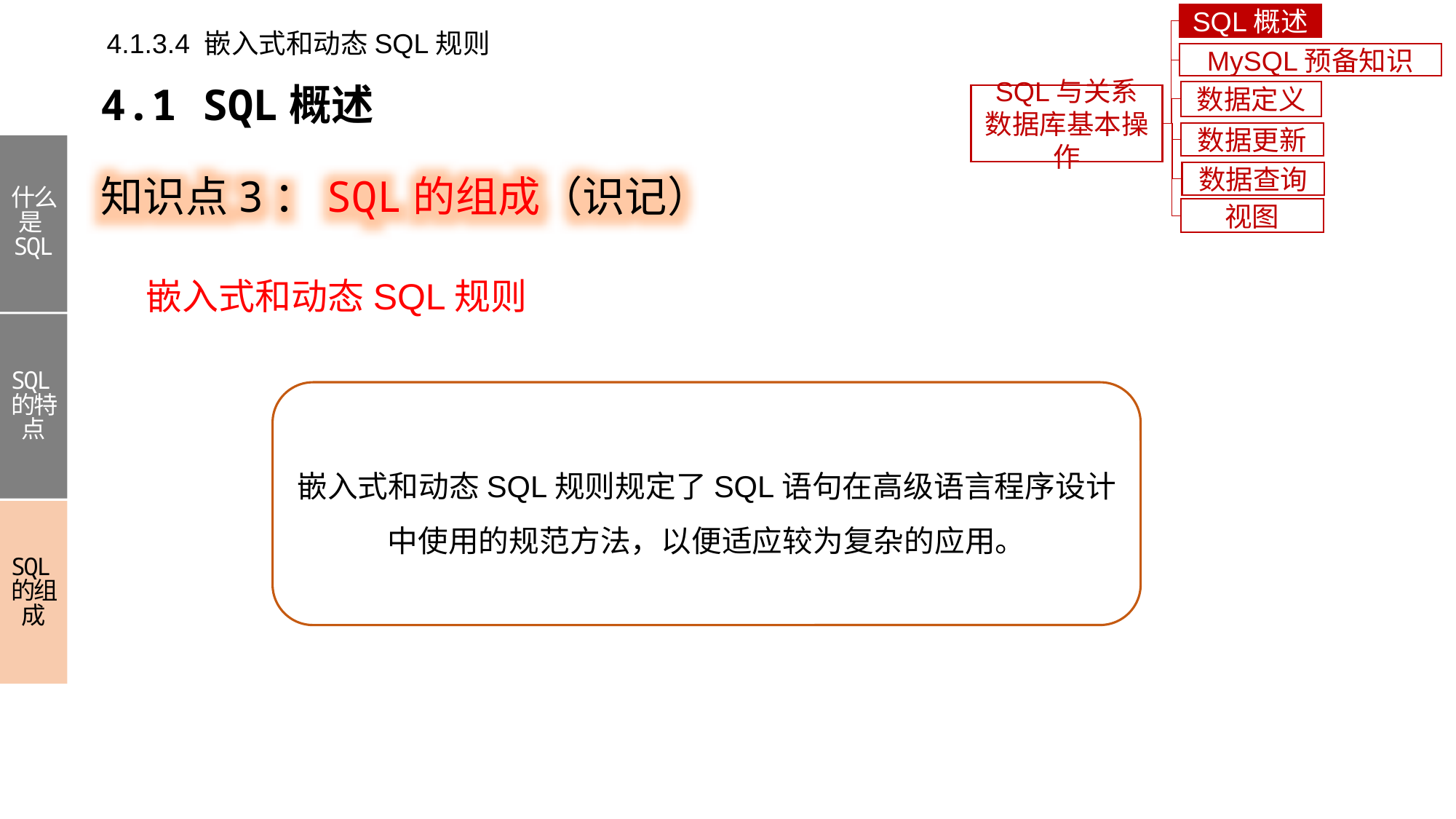

SQL概述
4.1.3.4 嵌入式和动态SQL规则
MySQL预备知识
4.1 SQL概述
数据定义
SQL与关系数据库基本操作
数据更新
知识点3：SQL的组成（识记）
什么是SQL
SQL的特点
SQL的组成
数据查询
视图
嵌入式和动态SQL规则
嵌入式和动态SQL规则规定了SQL语句在高级语言程序设计中使用的规范方法，以便适应较为复杂的应用。